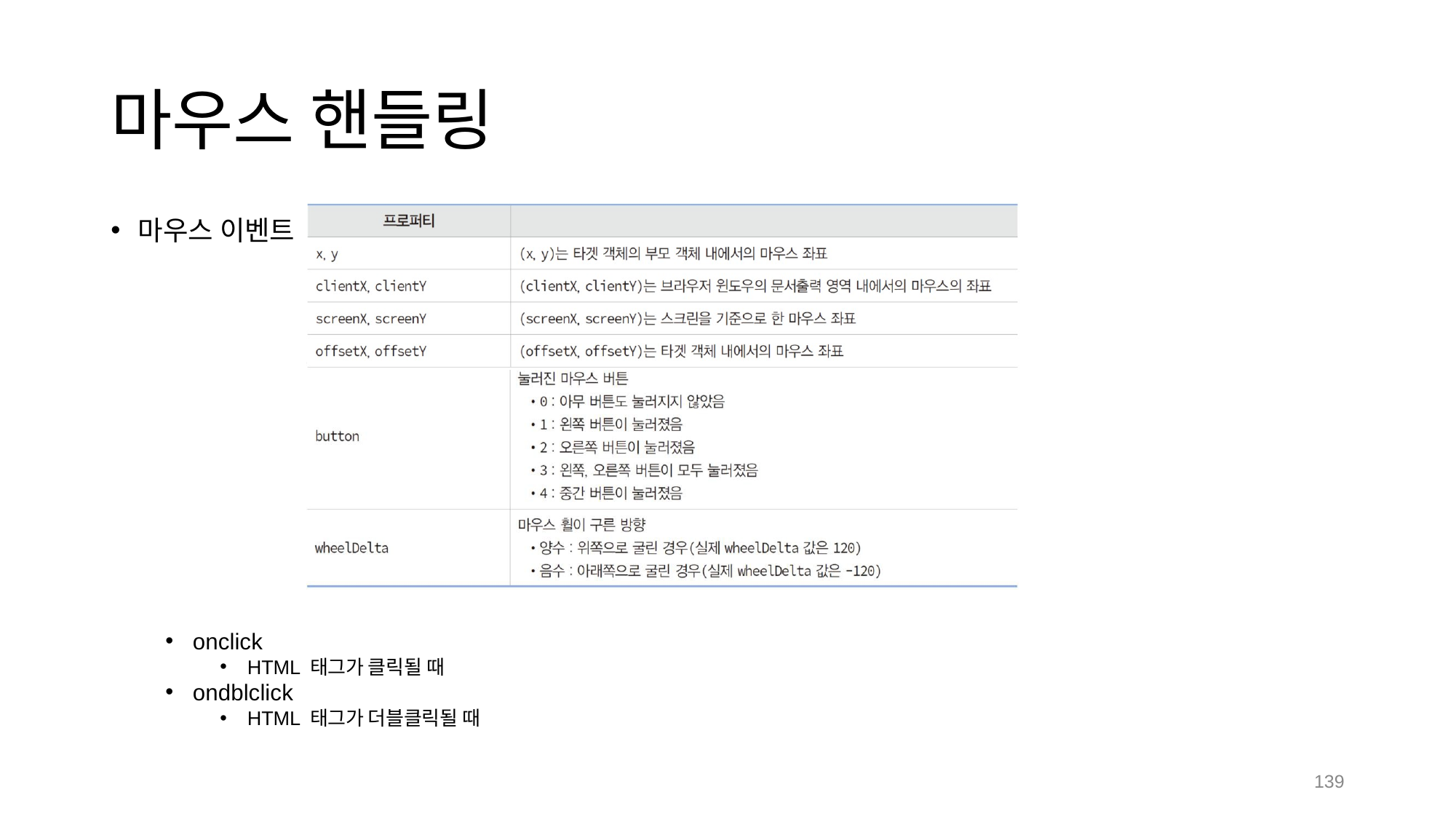

# 마우스 핸들링

객체의 프로퍼티
마우스 이벤트

onclick
HTML 태그가 클릭될 때
ondblclick
HTML 태그가 더블클릭될 때
139